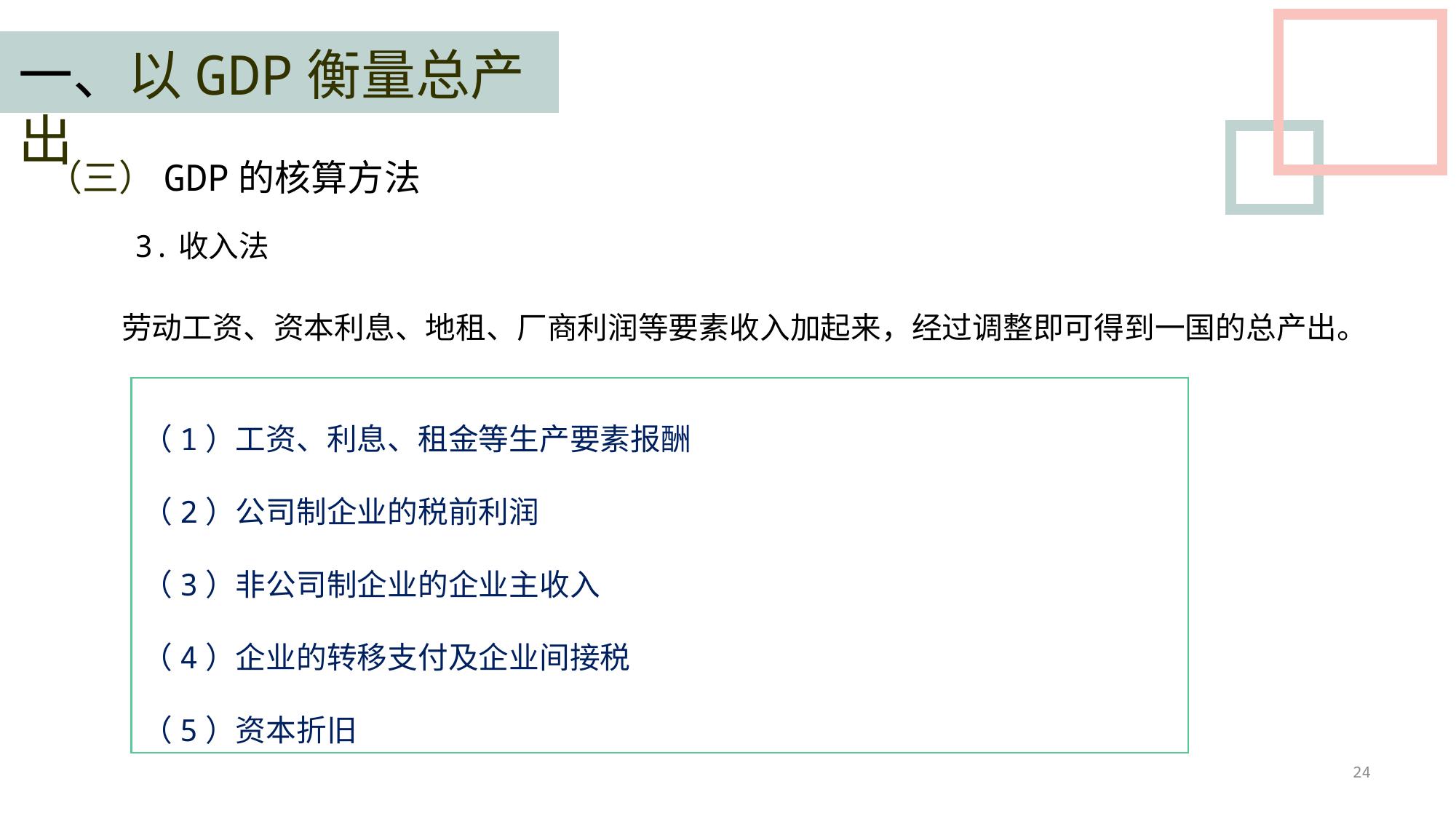

一、以GDP衡量总产出

（三）GDP的核算方法
3.收入法

劳动工资、资本利息、地租、厂商利润等要素收入加起来，经过调整即可得到一国的总产出。
（1）工资、利息、租金等生产要素报酬
（2）公司制企业的税前利润
（3）非公司制企业的企业主收入
（4）企业的转移支付及企业间接税
（5）资本折旧
24